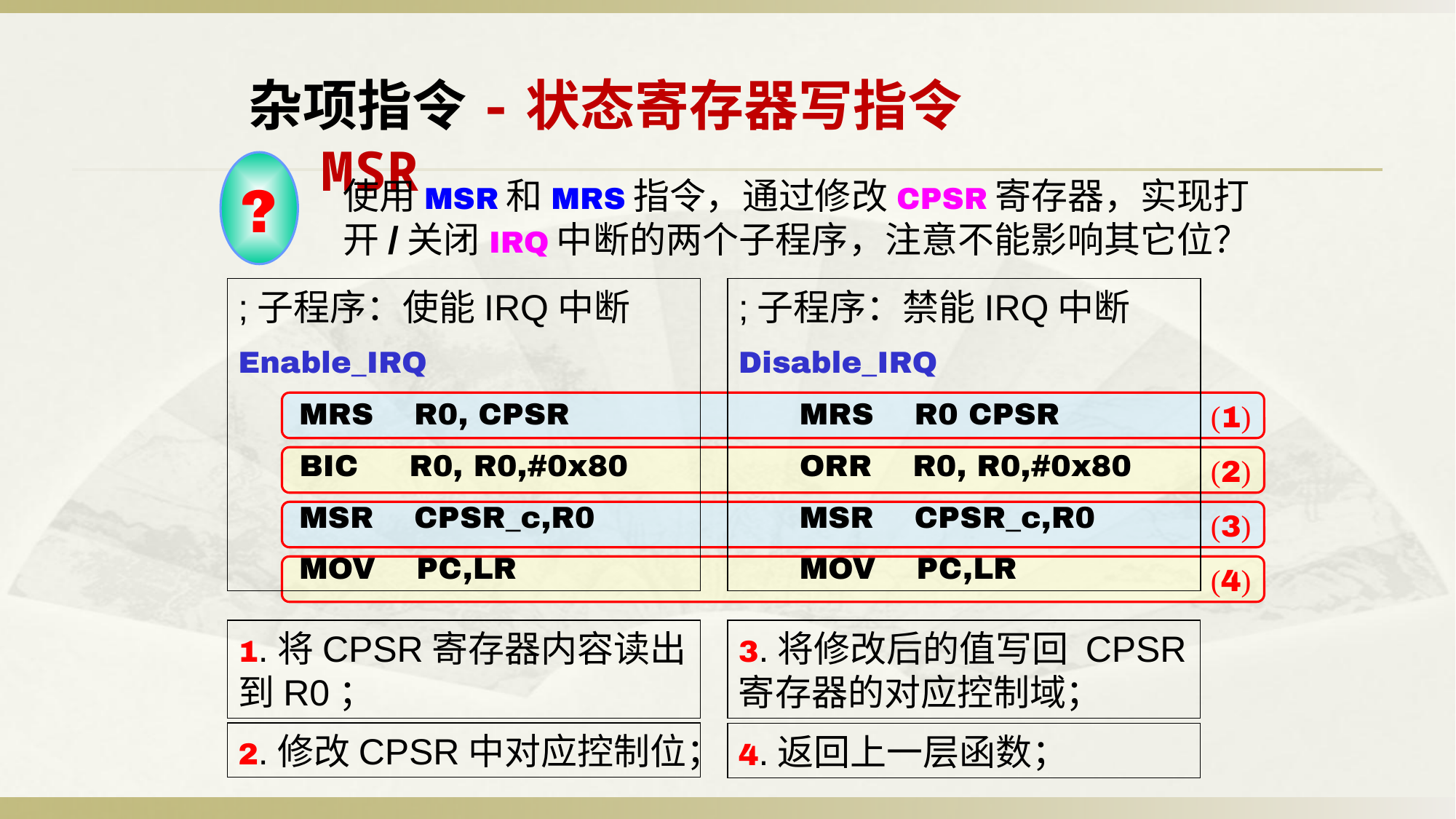

杂项指令-状态寄存器写指令MSR
?
使用MSR和MRS指令，通过修改CPSR寄存器，实现打开/关闭IRQ中断的两个子程序，注意不能影响其它位？
;子程序：使能IRQ中断
Enable_IRQ
      MRS    R0, CPSR
      BIC     R0, R0,#0x80
      MSR    CPSR_c,R0
      MOV    PC,LR
;子程序：禁能IRQ中断
Disable_IRQ
      MRS    R0 CPSR
      ORR    R0, R0,#0x80
      MSR    CPSR_c,R0
      MOV    PC,LR
(1)
(2)
(3)
(4)
1.将CPSR寄存器内容读出到R0；
3.将修改后的值写回 CPSR寄存器的对应控制域；
2.修改CPSR中对应控制位；
4.返回上一层函数；